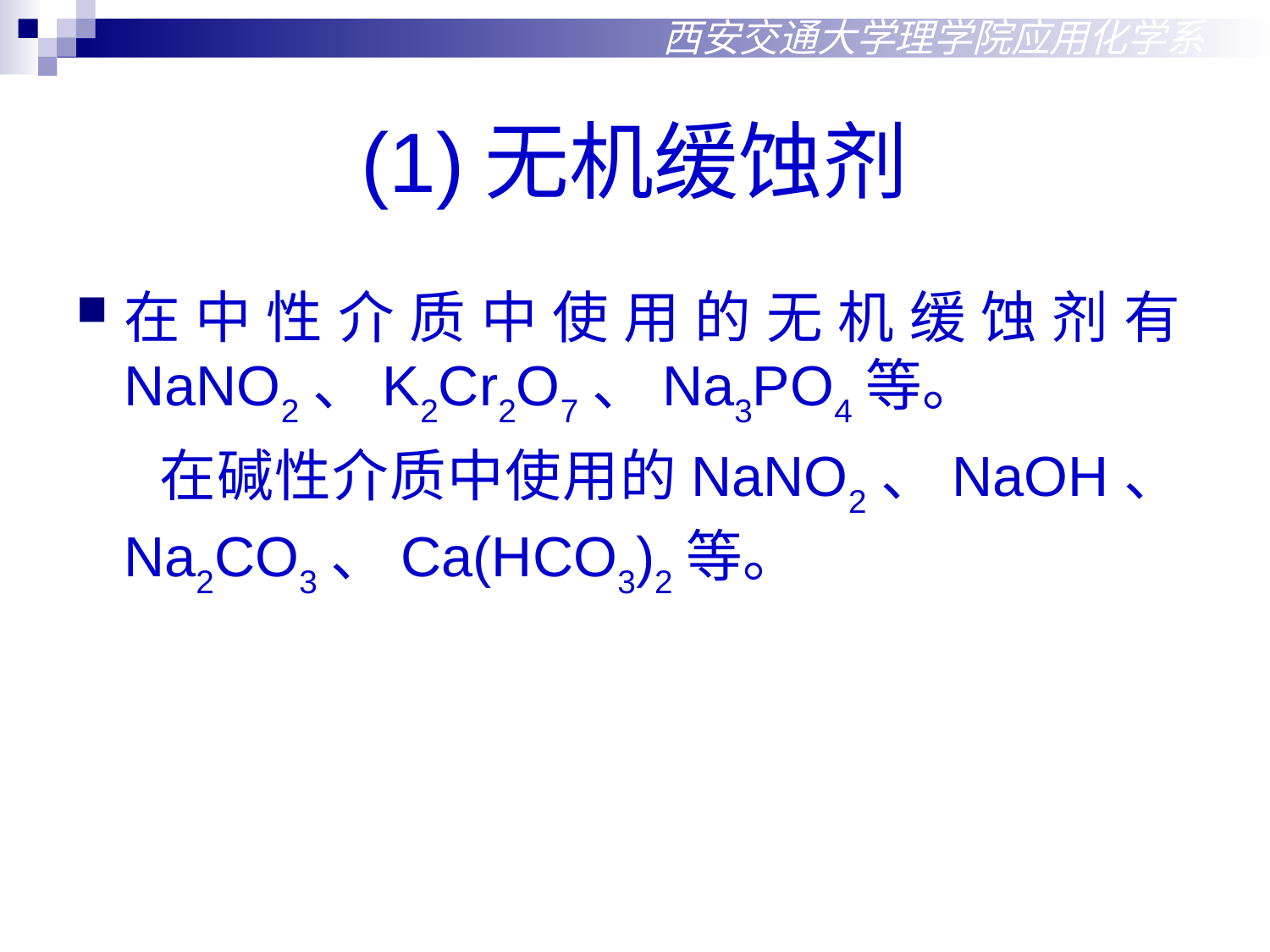

(1)无机缓蚀剂
在中性介质中使用的无机缓蚀剂有NaNO2、K2Cr2O7、Na3PO4等。
     在碱性介质中使用的NaNO2、NaOH、Na2CO3、Ca(HCO3)2等。

西安交通大学理学院应用化学系